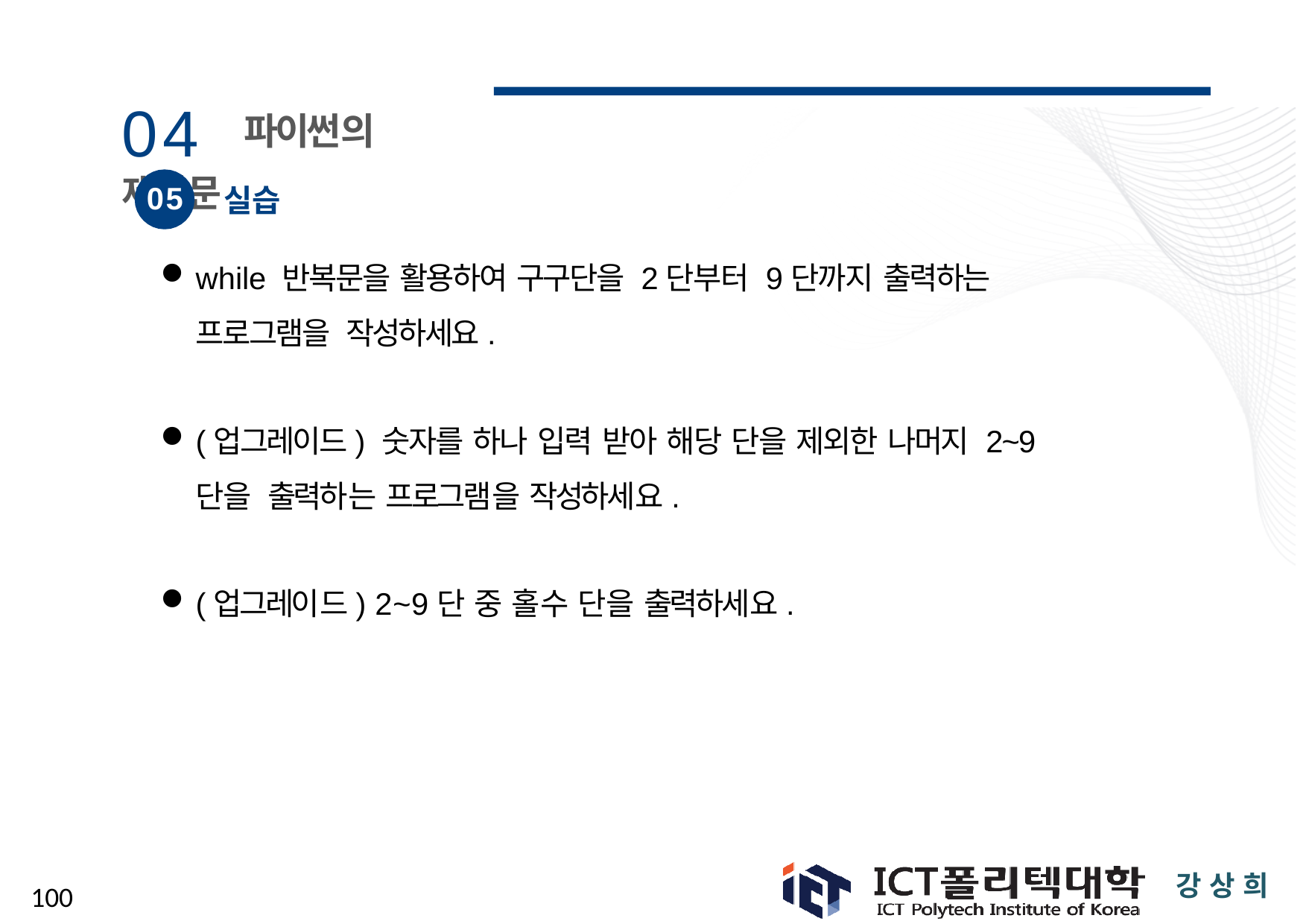

# 04 파이썬의 제어문

05
실습
while 반복문을 활용하여 구구단을 2단부터 9단까지 출력하는 프로그램을  작성하세요.

(업그레이드) 숫자를 하나 입력 받아 해당 단을 제외한 나머지 2~9단을  출력하는 프로그램을 작성하세요.

(업그레이드) 2~9단 중 홀수 단을 출력하세요.